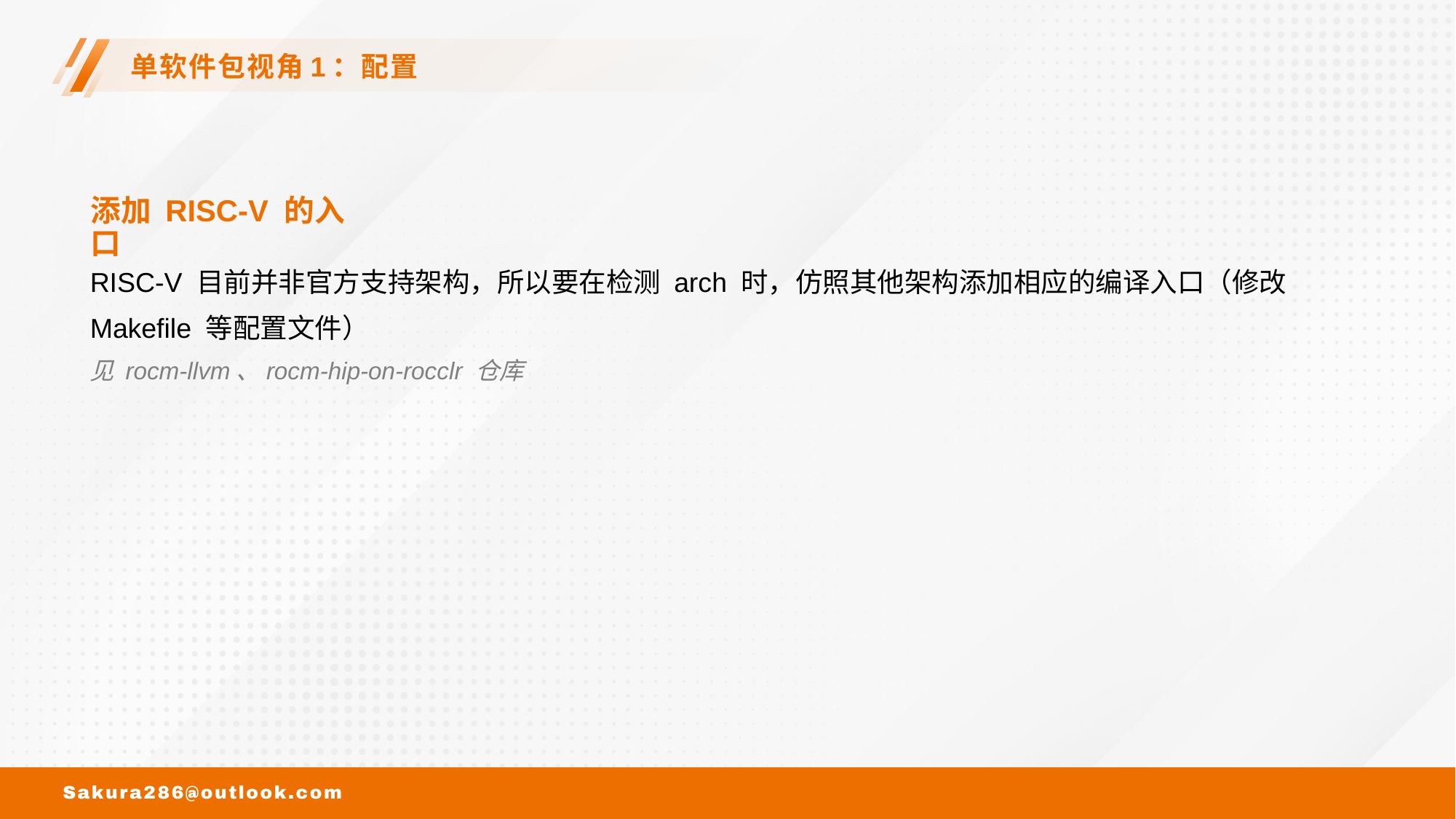

# 单软件包视角1：配置
添加 RISC-V 的入口
RISC-V 目前并非官方支持架构，所以要在检测 arch 时，仿照其他架构添加相应的编译入口（修改 Makefile 等配置文件）
见 rocm-llvm、rocm-hip-on-rocclr 仓库